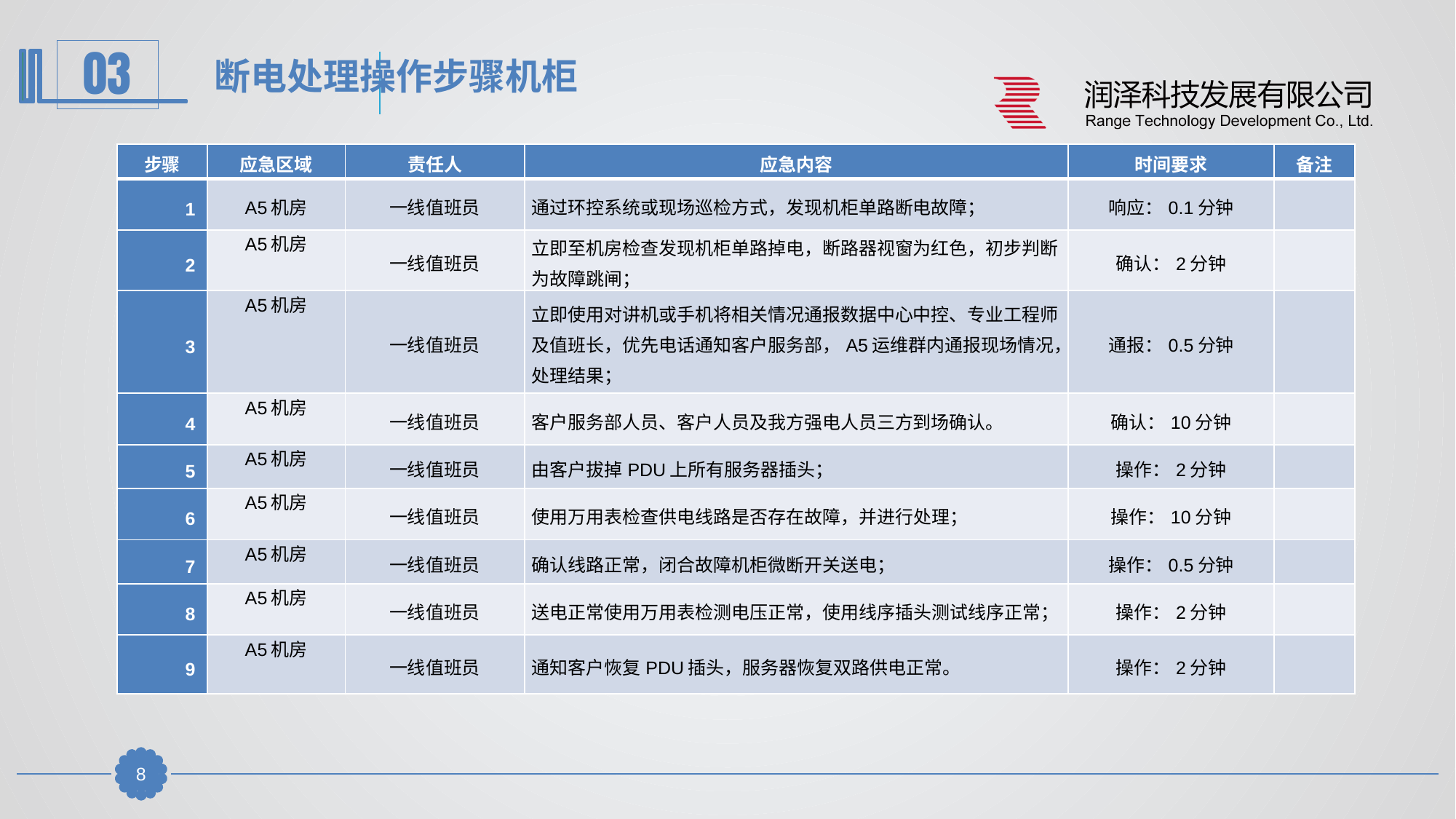

断电处理操作步骤机柜
| 步骤 | 应急区域 | 责任人 | 应急内容 | 时间要求 | 备注 |
| --- | --- | --- | --- | --- | --- |
| 1 | A5机房 | 一线值班员 | 通过环控系统或现场巡检方式，发现机柜单路断电故障； | 响应：0.1分钟 |  |
| 2 | A5机房 | 一线值班员 | 立即至机房检查发现机柜单路掉电，断路器视窗为红色，初步判断为故障跳闸； | 确认：2分钟 |  |
| 3 | A5机房 | 一线值班员 | 立即使用对讲机或手机将相关情况通报数据中心中控、专业工程师及值班长，优先电话通知客户服务部，A5运维群内通报现场情况，处理结果； | 通报：0.5分钟 |  |
| 4 | A5机房 | 一线值班员 | 客户服务部人员、客户人员及我方强电人员三方到场确认。 | 确认：10分钟 |  |
| 5 | A5机房 | 一线值班员 | 由客户拔掉PDU上所有服务器插头； | 操作：2分钟 |  |
| 6 | A5机房 | 一线值班员 | 使用万用表检查供电线路是否存在故障，并进行处理； | 操作：10分钟 |  |
| 7 | A5机房 | 一线值班员 | 确认线路正常，闭合故障机柜微断开关送电； | 操作：0.5分钟 |  |
| 8 | A5机房 | 一线值班员 | 送电正常使用万用表检测电压正常，使用线序插头测试线序正常； | 操作：2分钟 |  |
| 9 | A5机房 | 一线值班员 | 通知客户恢复PDU插头，服务器恢复双路供电正常。 | 操作：2分钟 |  |
8